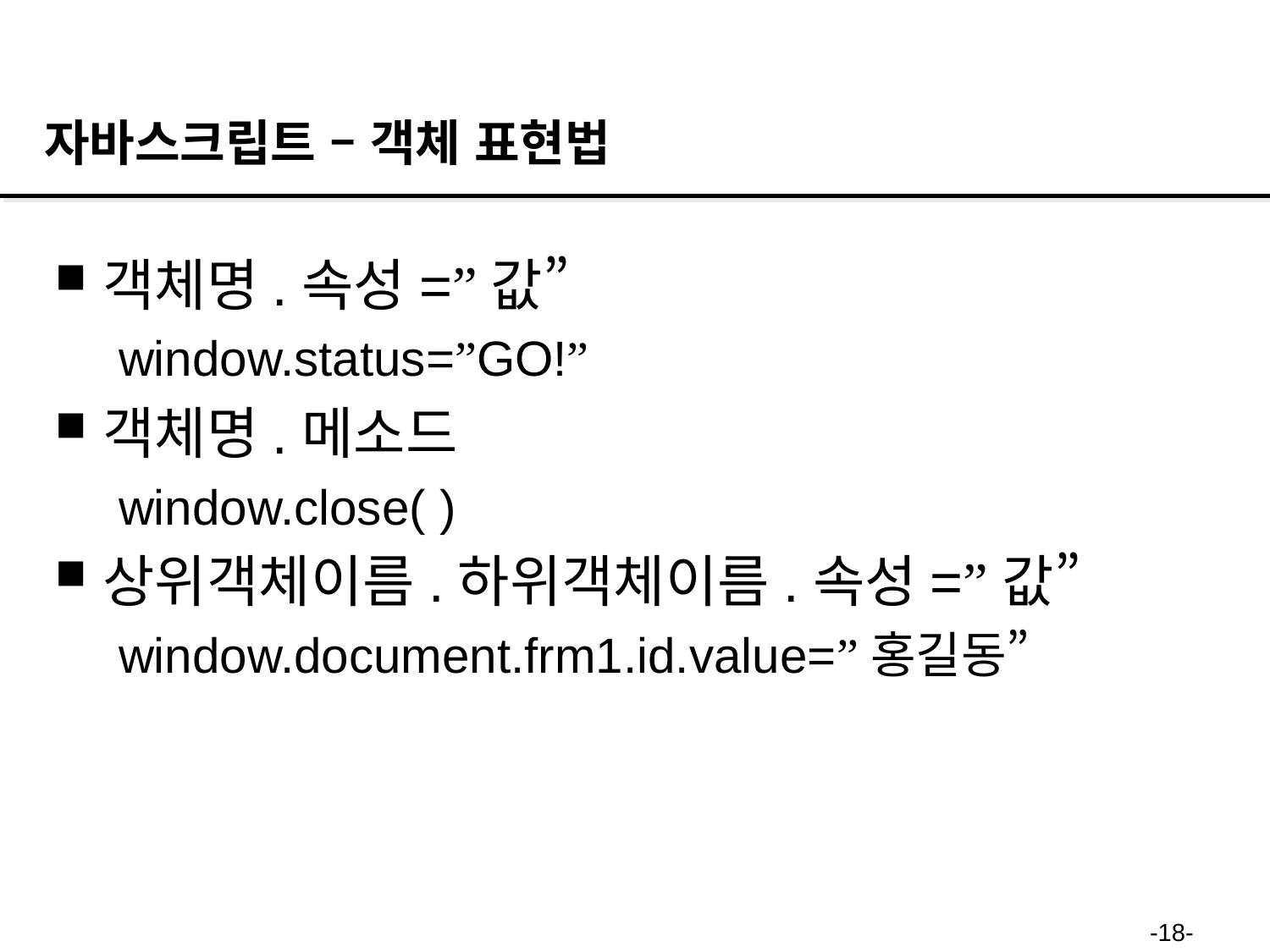

자바스크립트 – 객체 표현법
객체명.속성=”값”
window.status=”GO!”
객체명.메소드
window.close( )
상위객체이름.하위객체이름.속성=”값”
window.document.frm1.id.value=”홍길동”
-18-